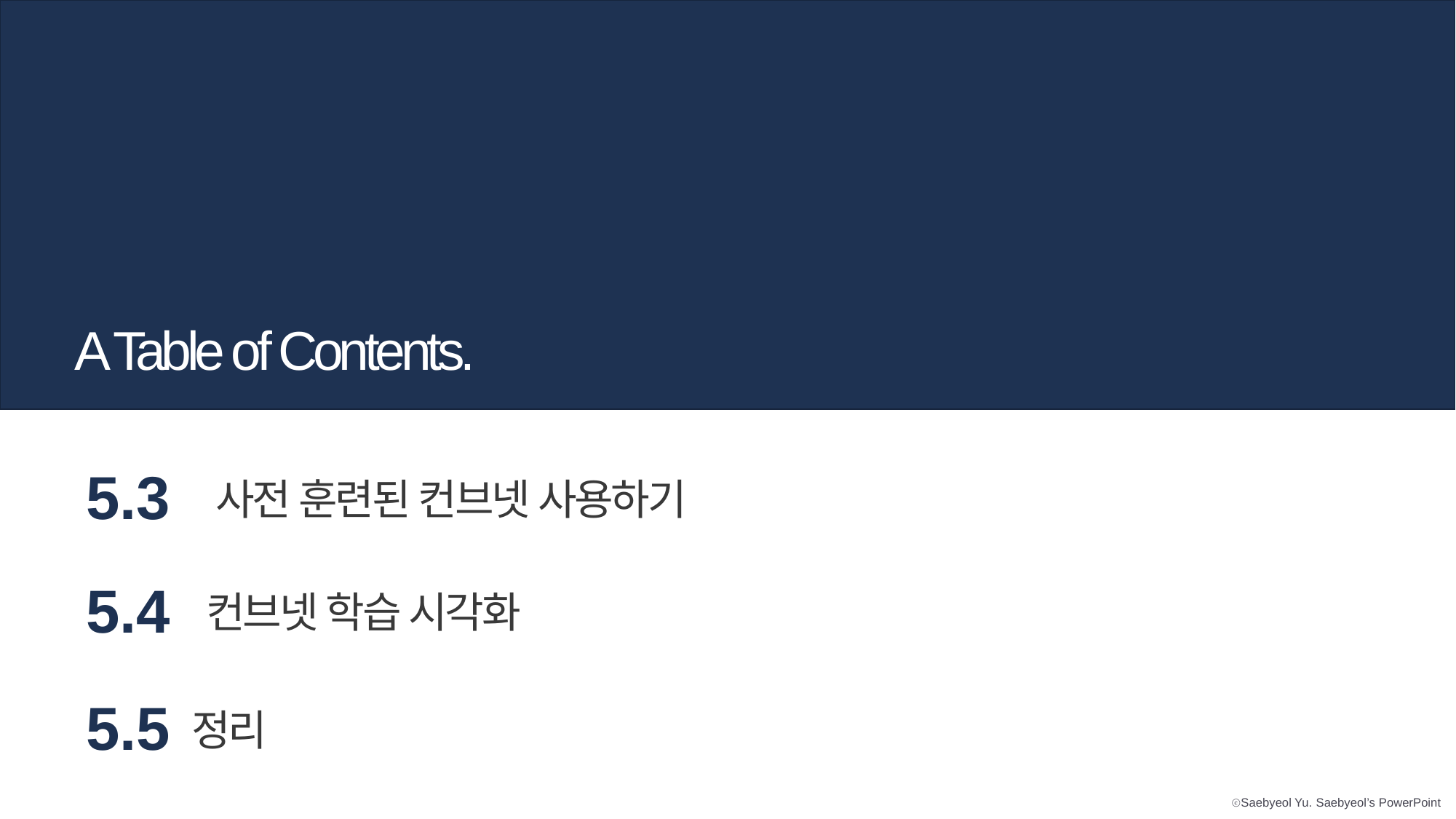

A Table of Contents.
5.3
사전 훈련된 컨브넷 사용하기
5.4
컨브넷 학습 시각화
5.5
정리